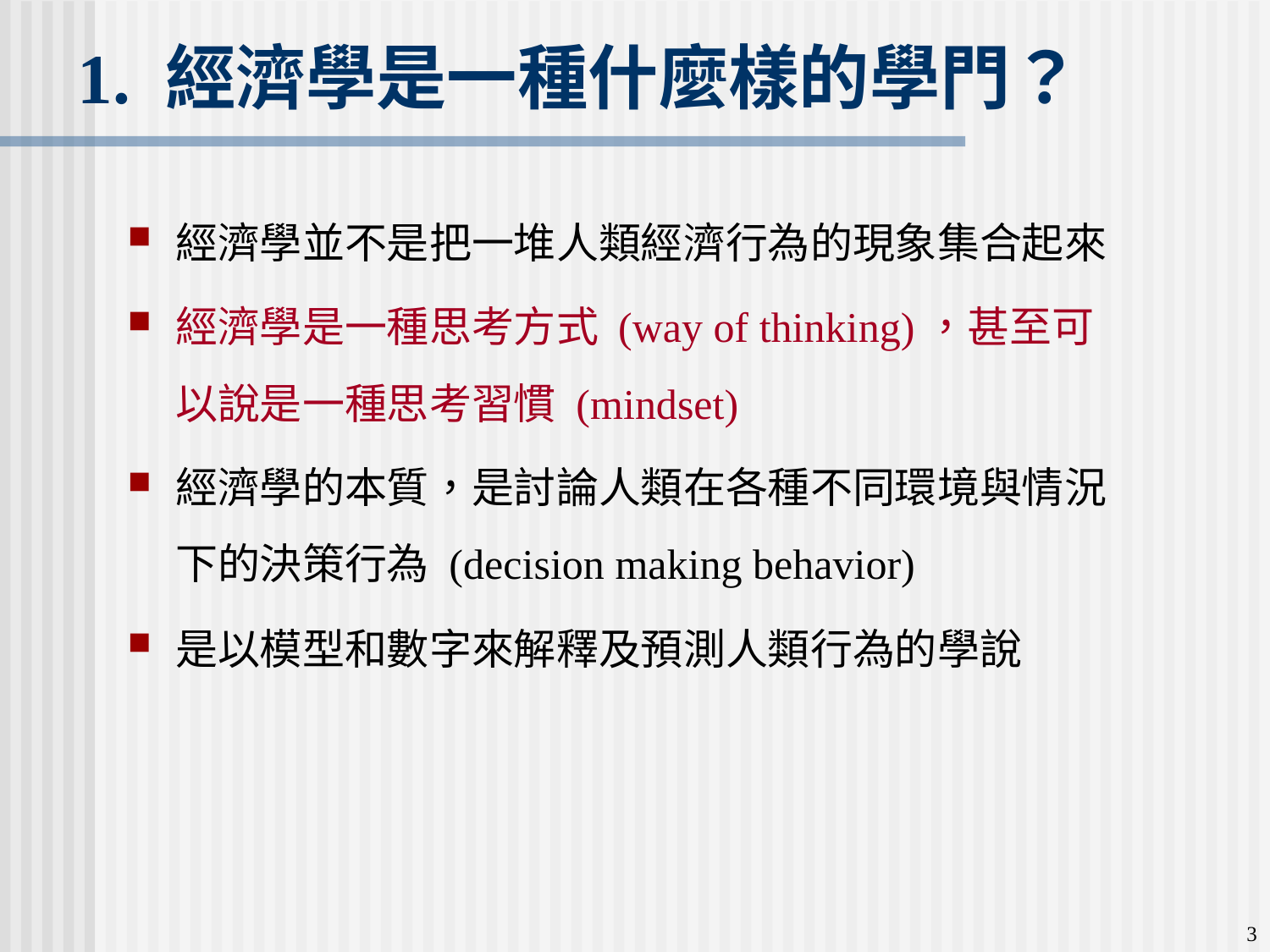

1. 經濟學是一種什麼樣的學門？
經濟學並不是把一堆人類經濟行為的現象集合起來
經濟學是一種思考方式 (way of thinking)，甚至可以說是一種思考習慣 (mindset)
經濟學的本質，是討論人類在各種不同環境與情況下的決策行為 (decision making behavior)
是以模型和數字來解釋及預測人類行為的學說

3